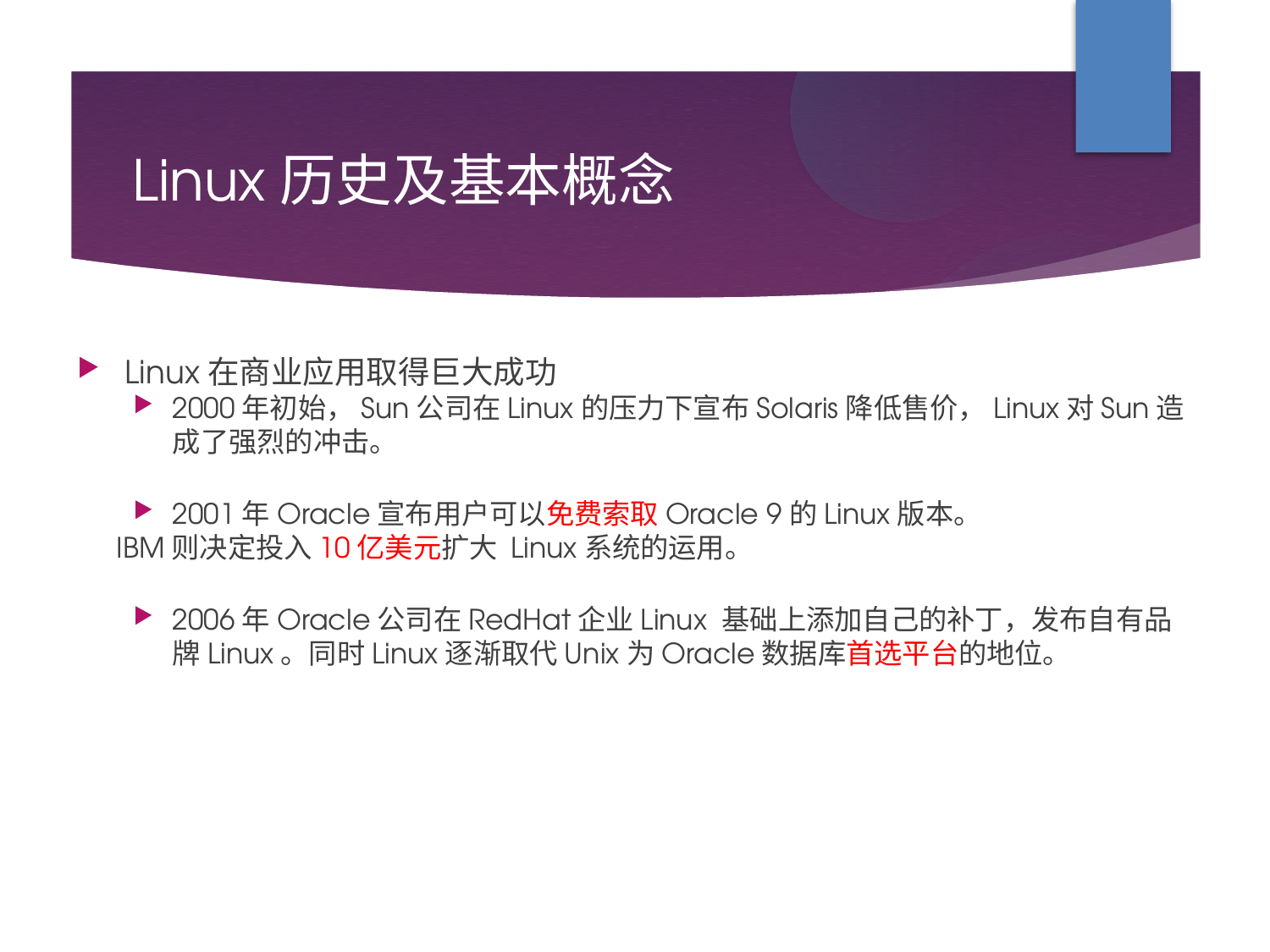

Linux历史及基本概念
Linux在商业应用取得巨大成功
2000年初始，Sun公司在Linux的压力下宣布Solaris降低售价，Linux对Sun造成了强烈的冲击。

2001年Oracle宣布用户可以免费索取Oracle 9的Linux版本。
     IBM则决定投入10亿美元扩大 Linux系统的运用。

2006年Oracle公司在RedHat企业Linux 基础上添加自己的补丁，发布自有品牌Linux。同时Linux逐渐取代Unix为Oracle数据库首选平台的地位。